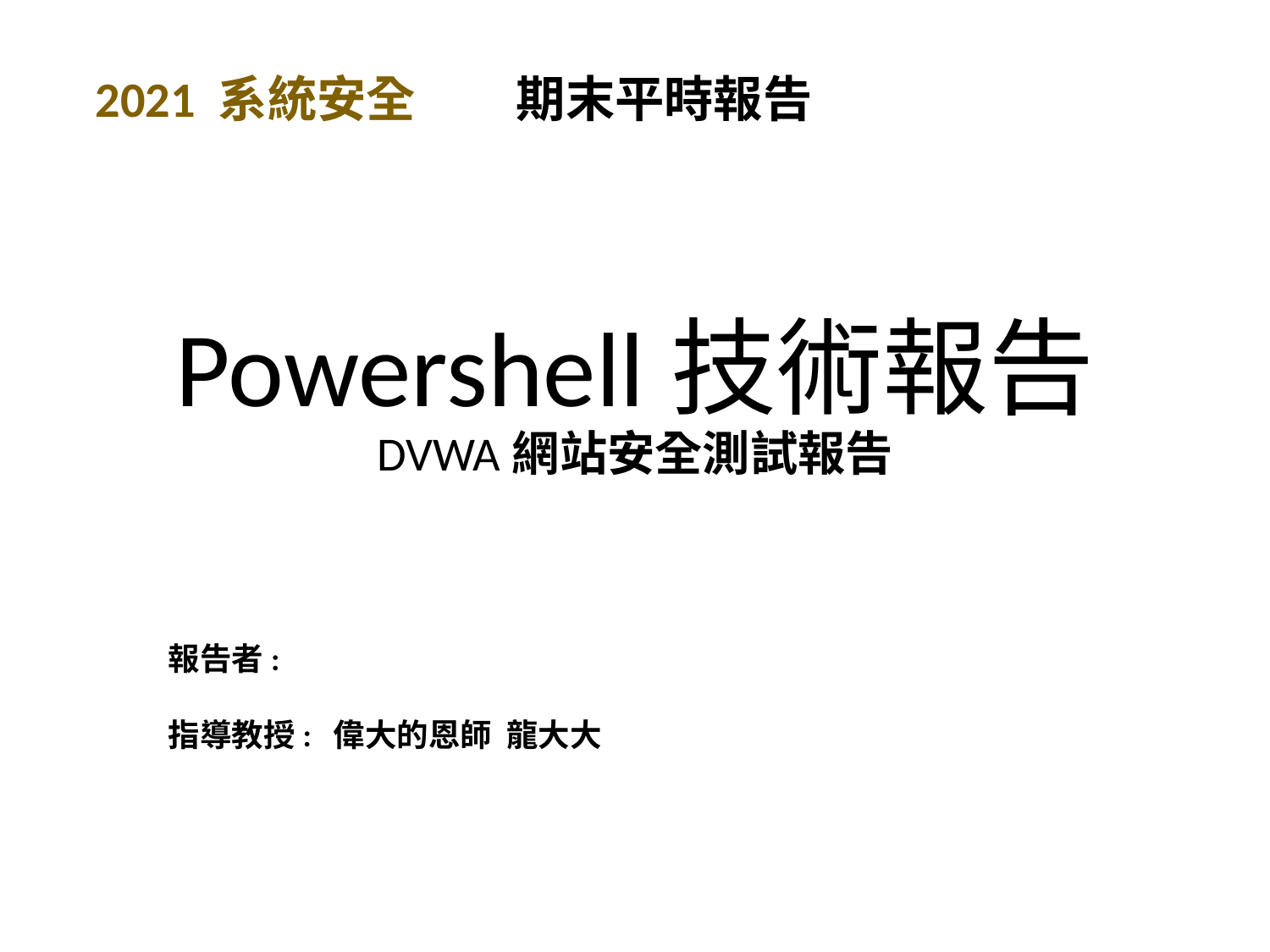

2021 系統安全         期末平時報告
# Powershell技術報告 DVWA網站安全測試報告
報告者:

指導教授:  偉大的恩師  龍大大